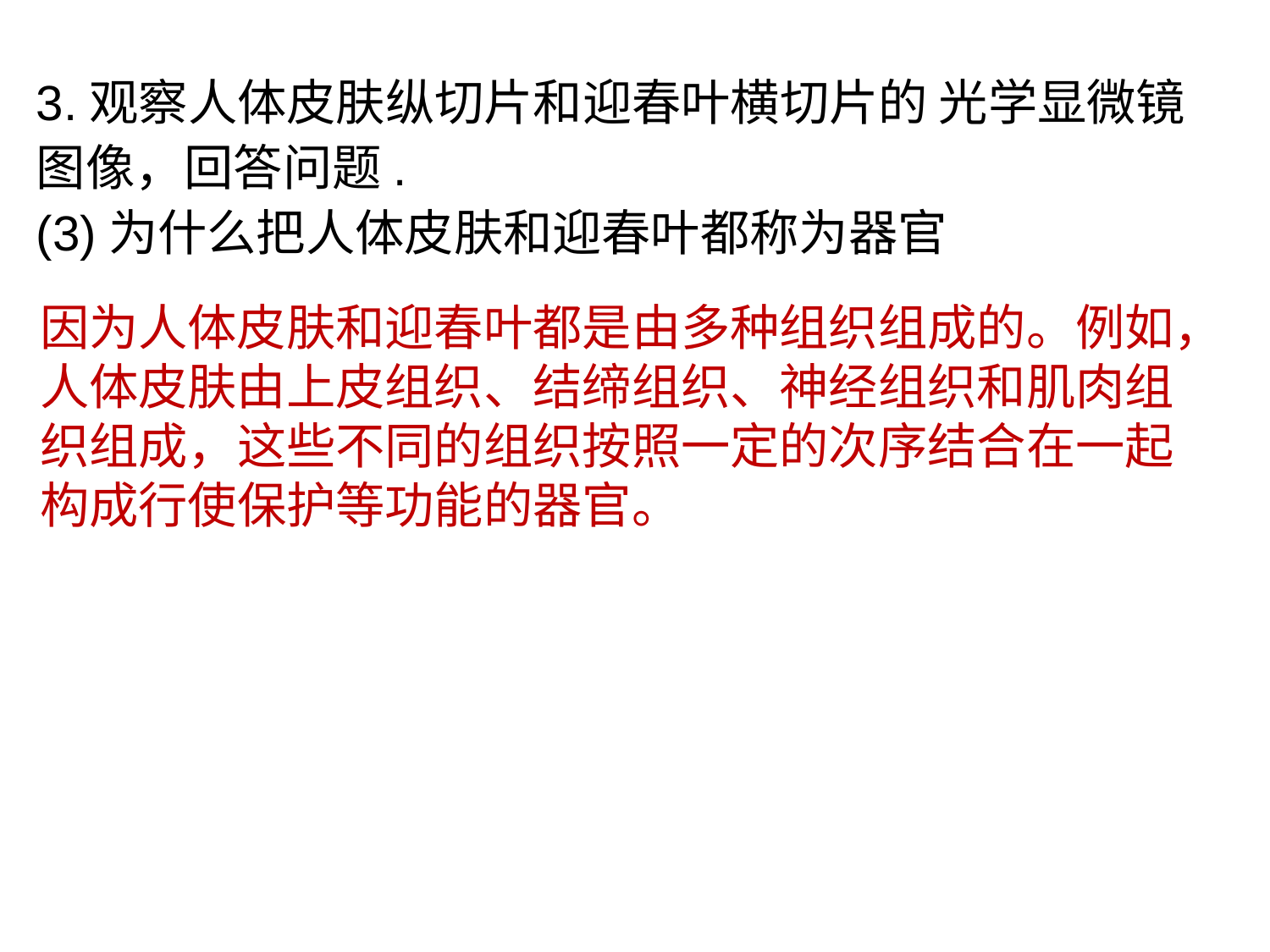

3.观察人体皮肤纵切片和迎春叶横切片的 光学显微镜图像，回答问题.
(3)为什么把人体皮肤和迎春叶都称为器官
因为人体皮肤和迎春叶都是由多种组织组成的。例如，人体皮肤由上皮组织、结缔组织、神经组织和肌肉组织组成，这些不同的组织按照一定的次序结合在一起构成行使保护等功能的器官。